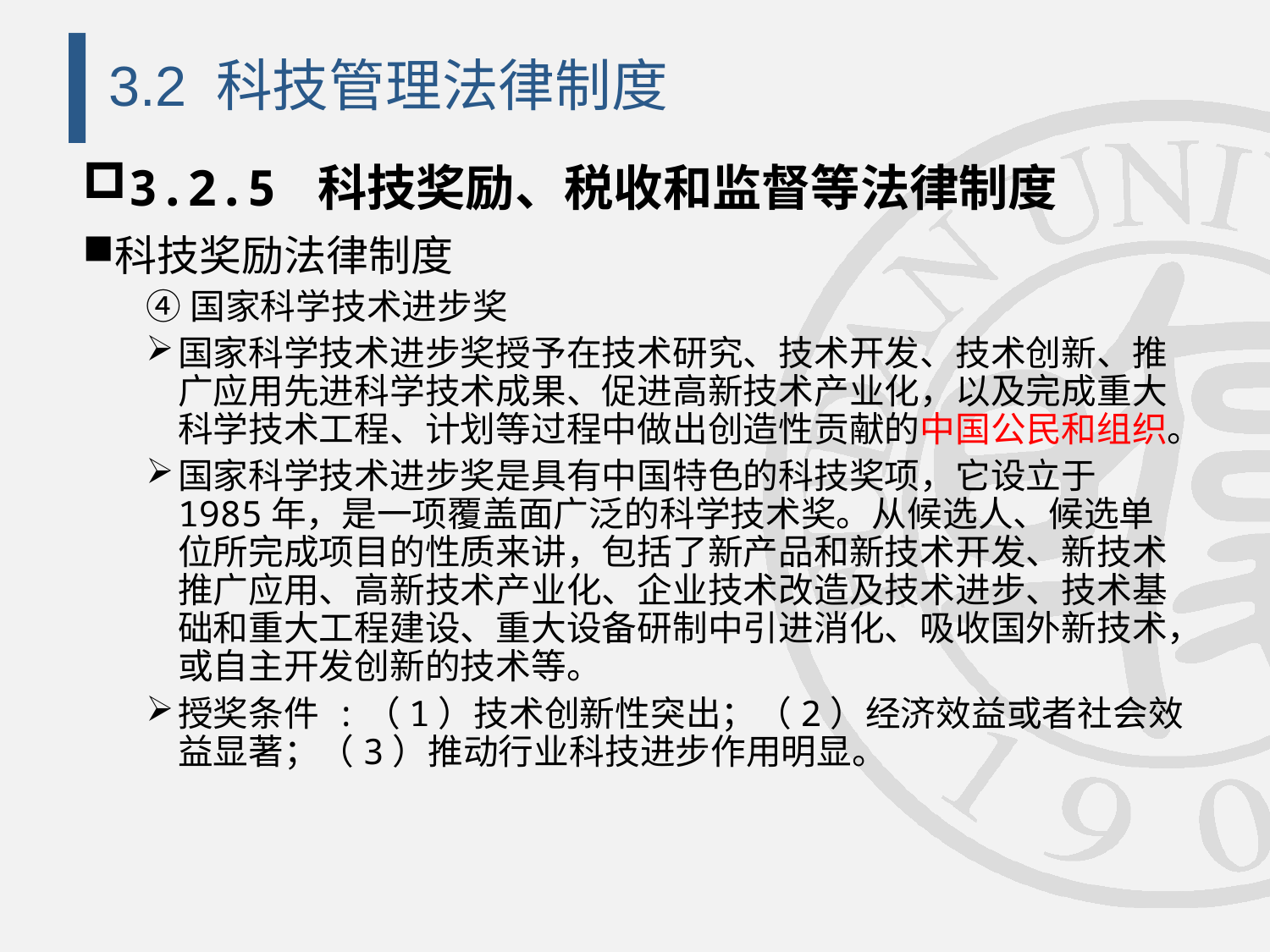

# 3.2 科技管理法律制度
3.2.5 科技奖励、税收和监督等法律制度
科技奖励法律制度
④国家科学技术进步奖
国家科学技术进步奖授予在技术研究、技术开发、技术创新、推广应用先进科学技术成果、促进高新技术产业化，以及完成重大科学技术工程、计划等过程中做出创造性贡献的中国公民和组织。
国家科学技术进步奖是具有中国特色的科技奖项，它设立于1985年，是一项覆盖面广泛的科学技术奖。从候选人、候选单位所完成项目的性质来讲，包括了新产品和新技术开发、新技术推广应用、高新技术产业化、企业技术改造及技术进步、技术基础和重大工程建设、重大设备研制中引进消化、吸收国外新技术，或自主开发创新的技术等。
授奖条件 :（1）技术创新性突出；（2）经济效益或者社会效益显著；（3）推动行业科技进步作用明显。